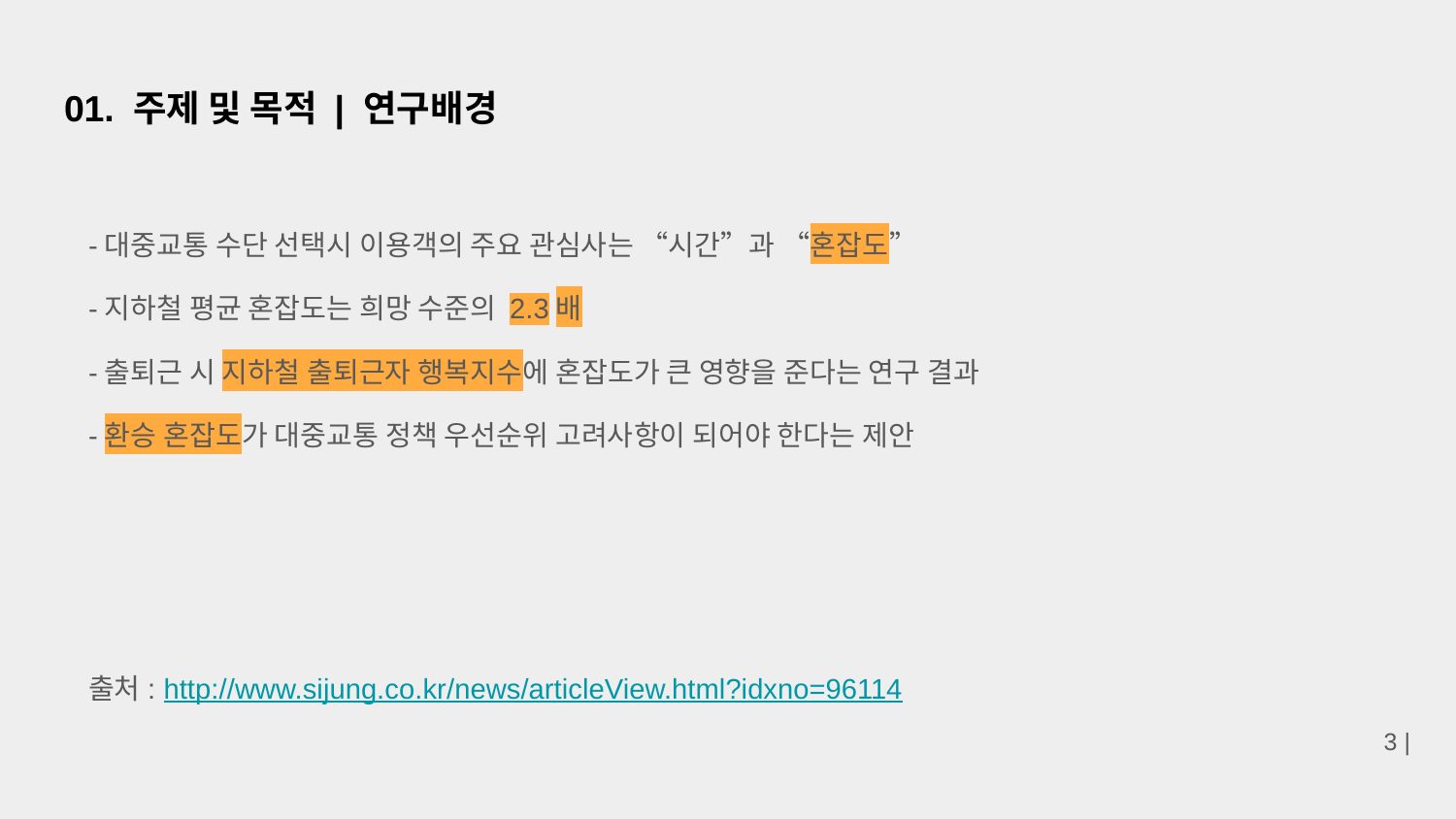

# 01. 주제 및 목적 | 연구배경
-대중교통 수단 선택시 이용객의 주요 관심사는 “시간”과 “혼잡도”
-지하철 평균 혼잡도는 희망 수준의 2.3배
-출퇴근 시 지하철 출퇴근자 행복지수에 혼잡도가 큰 영향을 준다는 연구 결과
-환승 혼잡도가 대중교통 정책 우선순위 고려사항이 되어야 한다는 제안

출처: http://www.sijung.co.kr/news/articleView.html?idxno=96114

3 |